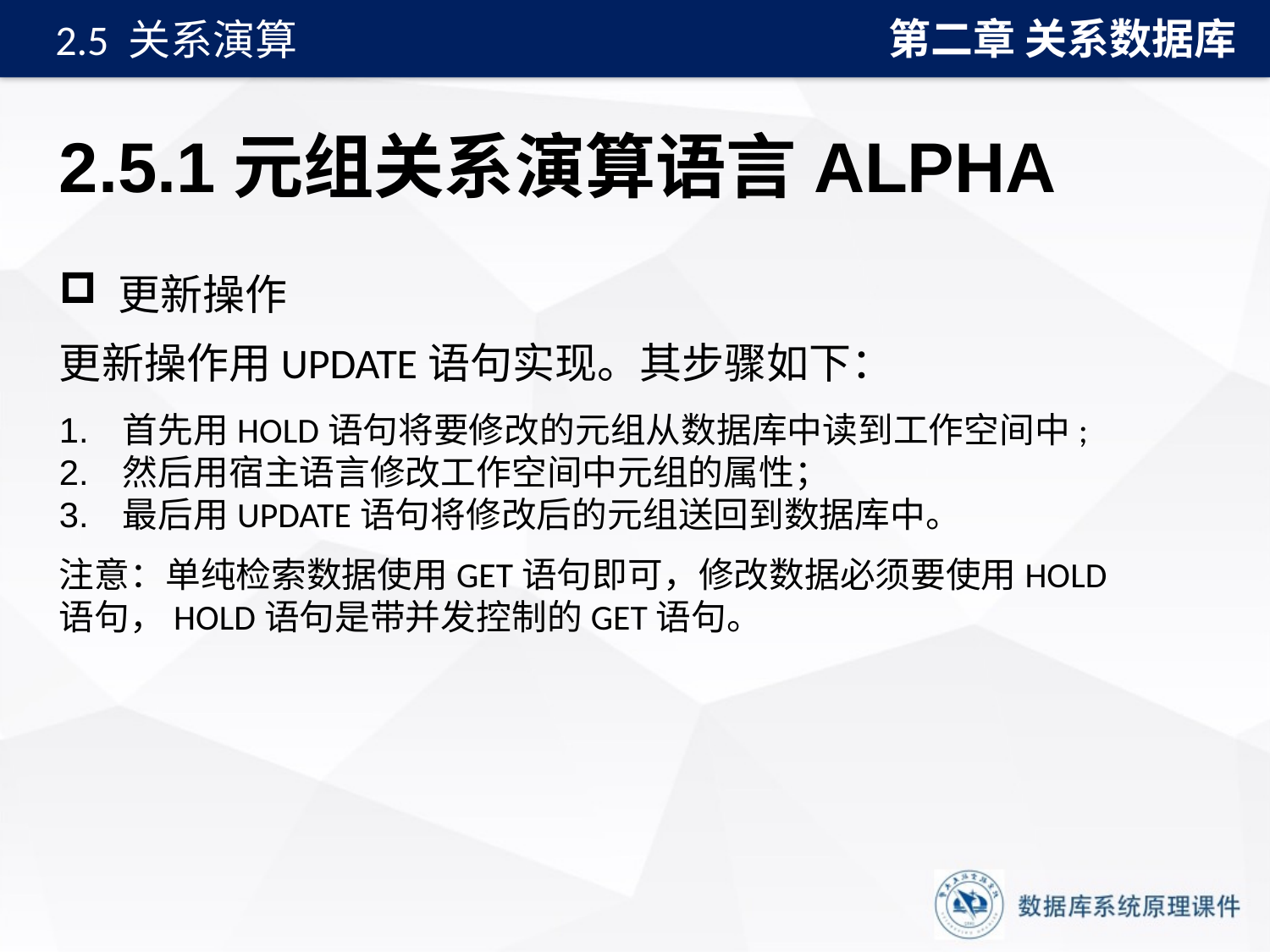

第二章 关系数据库
2.5 关系演算
# 2.5.1元组关系演算语言ALPHA
 更新操作
更新操作用UPDATE语句实现。其步骤如下：
首先用HOLD语句将要修改的元组从数据库中读到工作空间中;
然后用宿主语言修改工作空间中元组的属性；
最后用UPDATE语句将修改后的元组送回到数据库中。
注意：单纯检索数据使用GET语句即可，修改数据必须要使用HOLD语句，HOLD语句是带并发控制的GET语句。